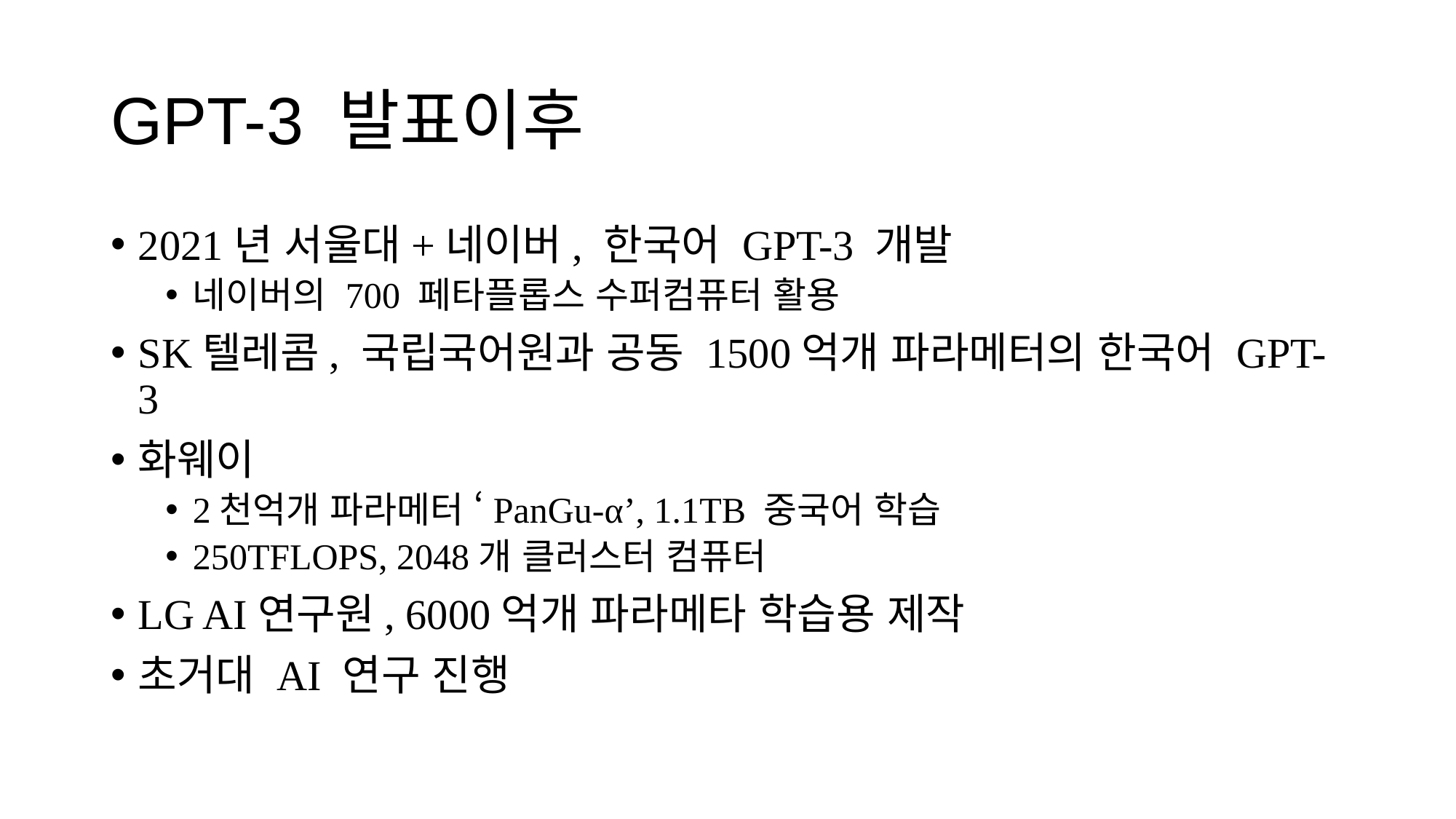

# GPT-3 발표이후
2021년 서울대+네이버, 한국어 GPT-3 개발
네이버의 700 페타플롭스 수퍼컴퓨터 활용
SK텔레콤, 국립국어원과 공동 1500억개 파라메터의 한국어 GPT-3
화웨이
2천억개 파라메터 ‘PanGu-α’, 1.1TB 중국어 학습
250TFLOPS, 2048개 클러스터 컴퓨터
LG AI연구원, 6000억개 파라메타 학습용 제작
초거대 AI 연구 진행